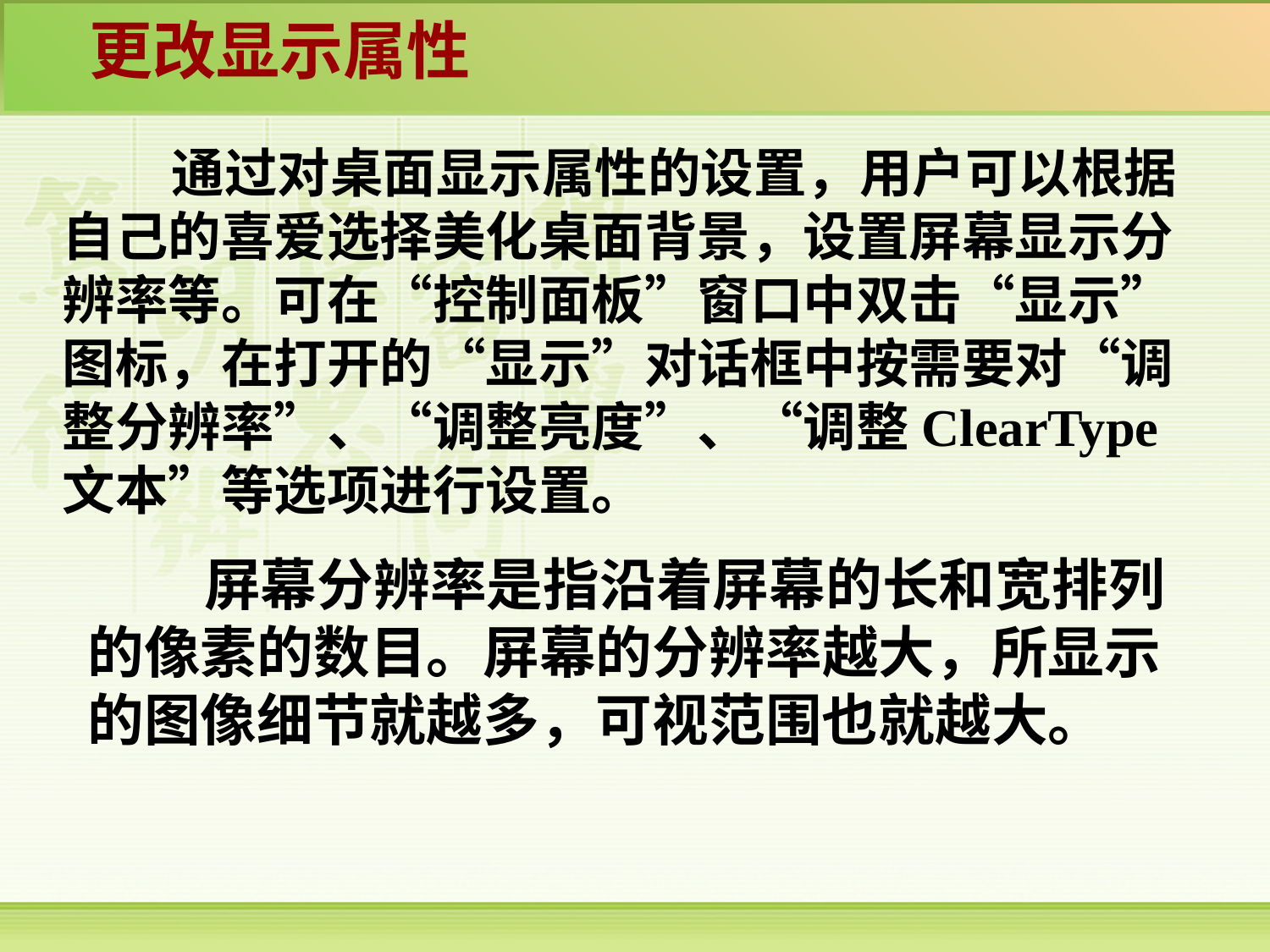

更改显示属性
        通过对桌面显示属性的设置，用户可以根据自己的喜爱选择美化桌面背景，设置屏幕显示分辨率等。可在“控制面板”窗口中双击“显示”图标，在打开的“显示”对话框中按需要对“调整分辨率”、“调整亮度”、“调整ClearType文本”等选项进行设置。
        屏幕分辨率是指沿着屏幕的长和宽排列的像素的数目。屏幕的分辨率越大，所显示的图像细节就越多，可视范围也就越大。

28